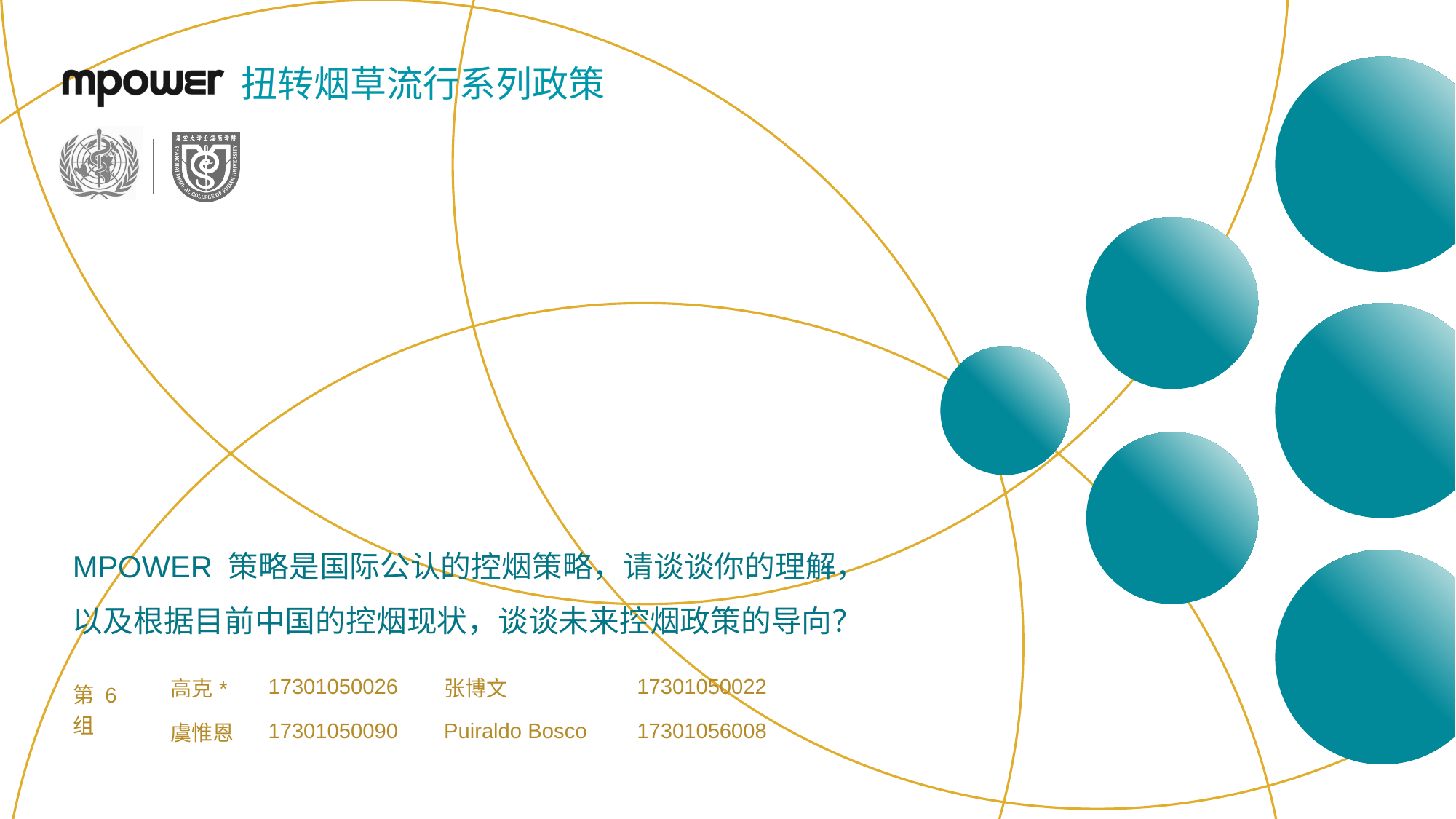

MPOWER 策略是国际公认的控烟策略，请谈谈你的理解，
以及根据目前中国的控烟现状，谈谈未来控烟政策的导向？
| 第 6 组 | 高克\* | 17301050026 | 张博文 | 17301050022 |
| --- | --- | --- | --- | --- |
|  | 虞惟恩 | 17301050090 | Puiraldo Bosco | 17301056008 |